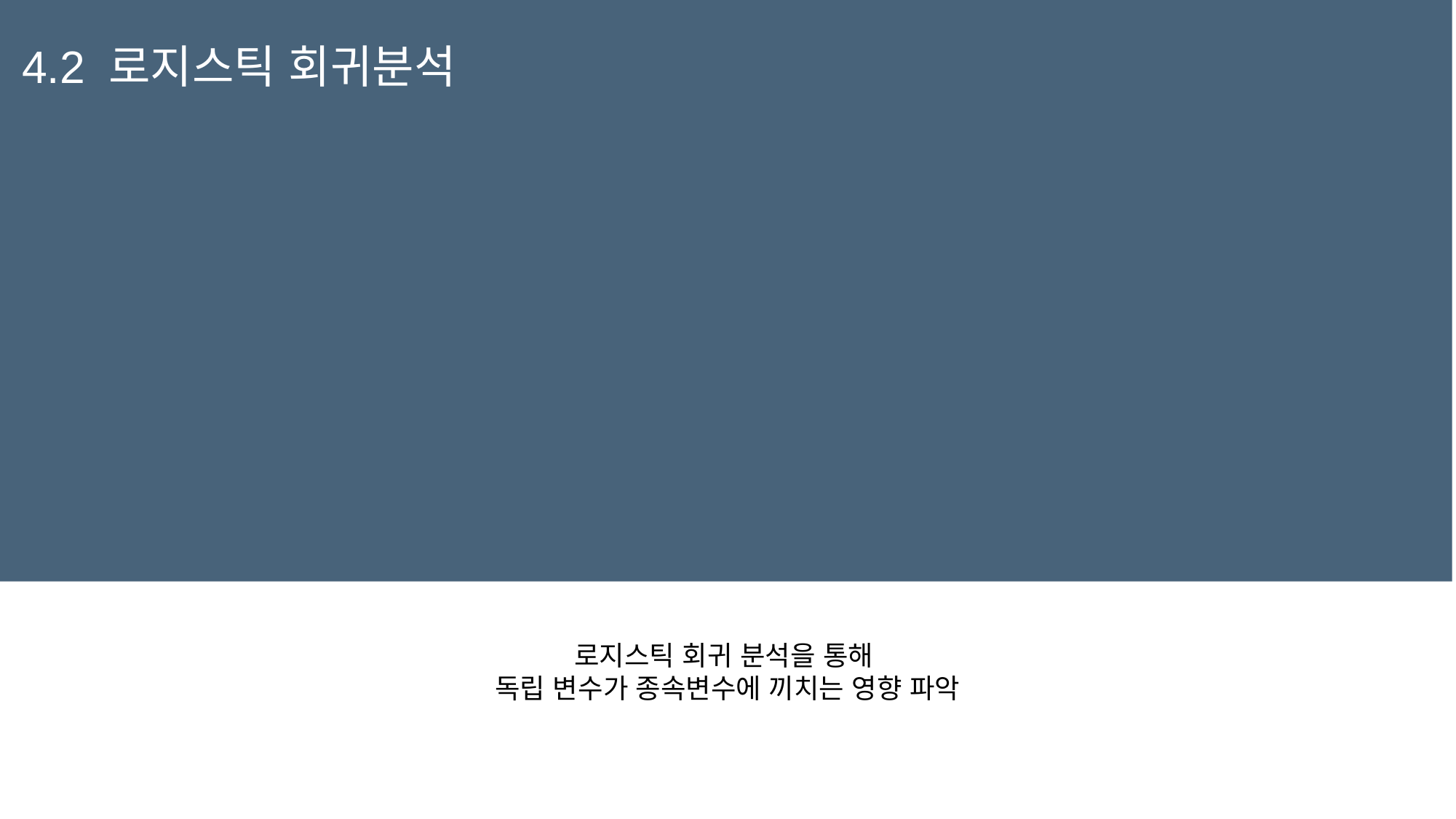

4.2 로지스틱 회귀분석
로지스틱 회귀 분석을 통해
독립 변수가 종속변수에 끼치는 영향 파악